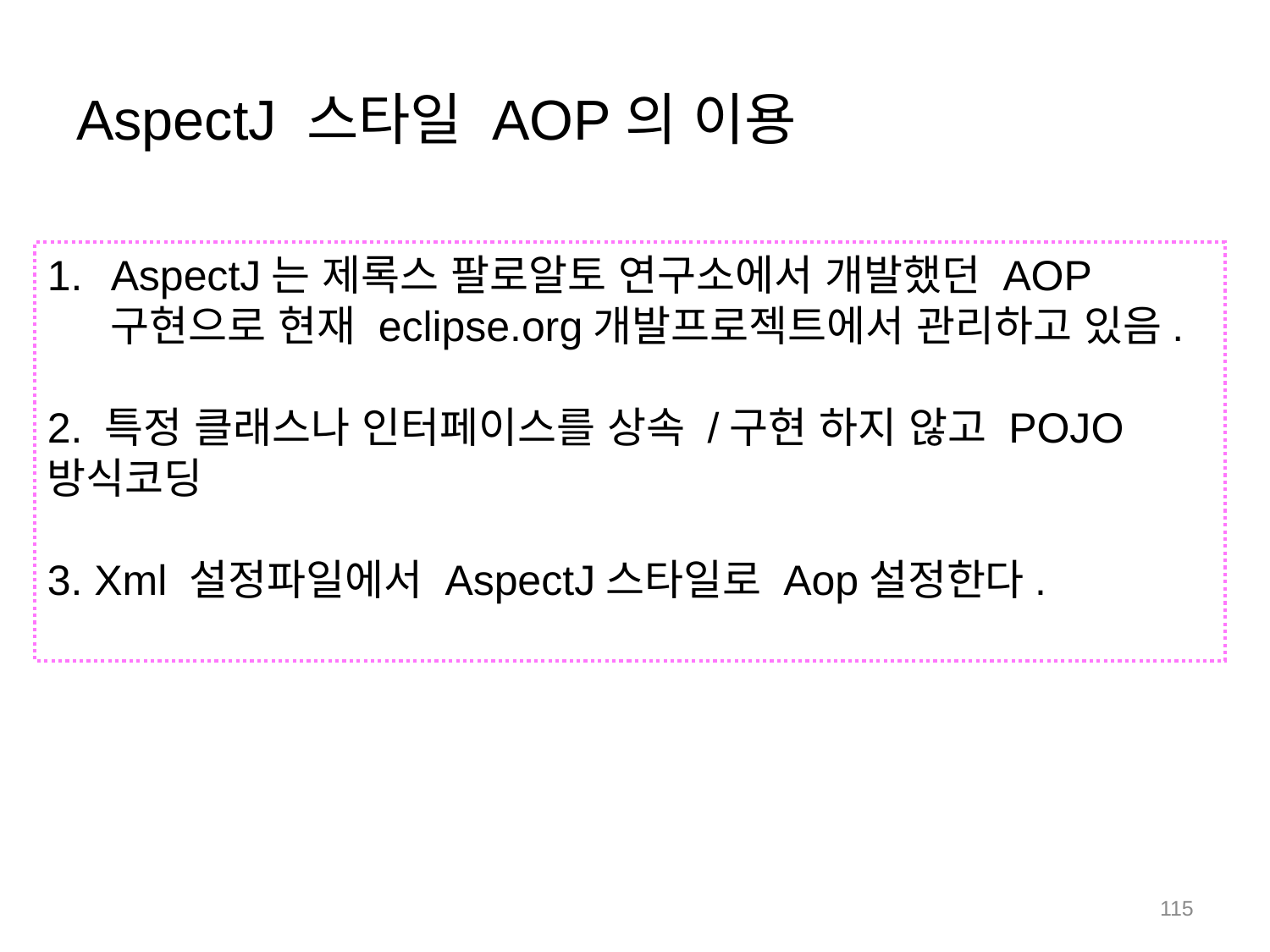

# AspectJ 스타일 AOP의 이용
AspectJ는 제록스 팔로알토 연구소에서 개발했던 AOP구현으로 현재 eclipse.org개발프로젝트에서 관리하고 있음.

2. 특정 클래스나 인터페이스를 상속 /구현 하지 않고 POJO방식코딩

3. Xml 설정파일에서 AspectJ스타일로 Aop설정한다.

115